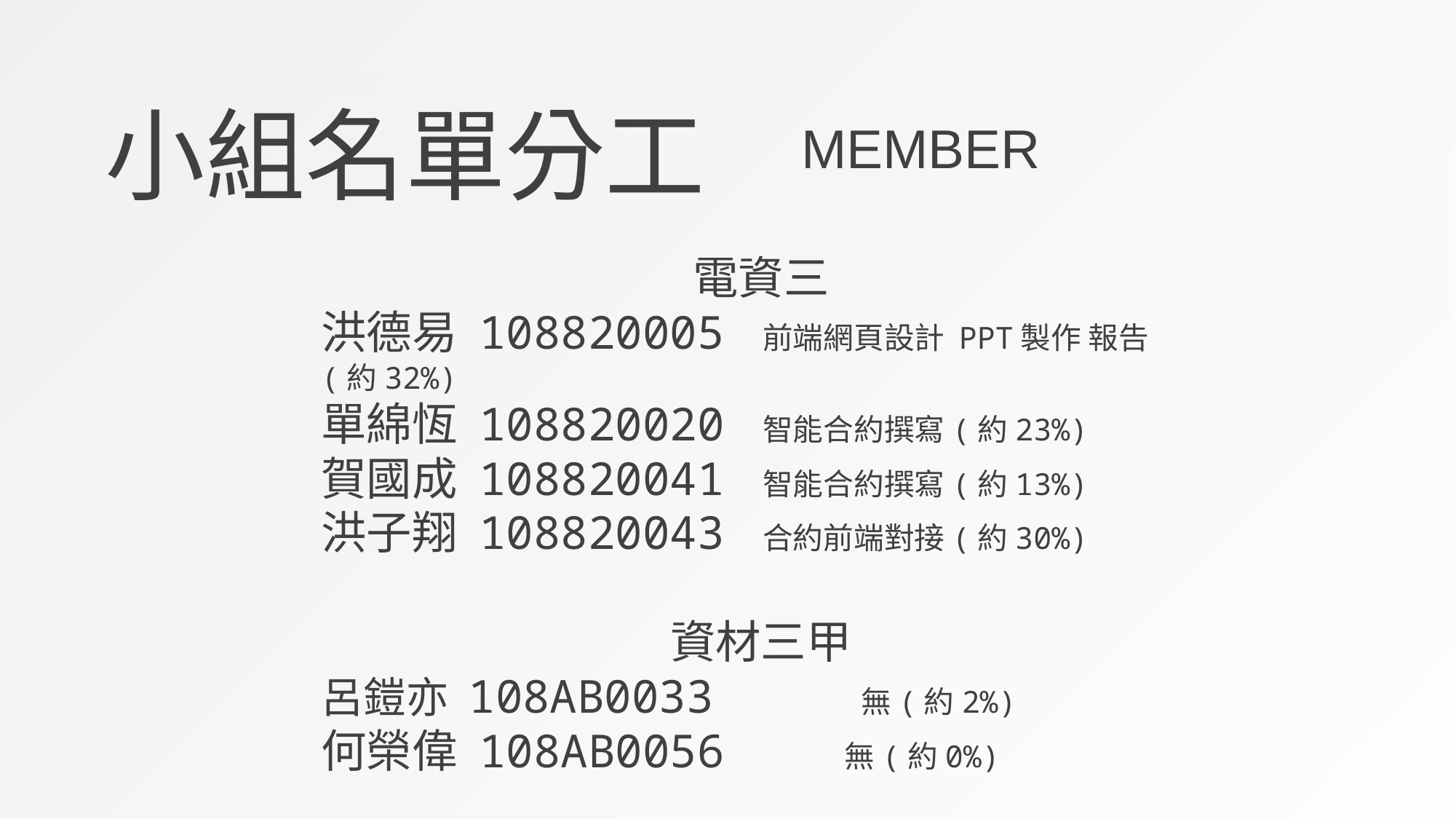

https://www.ypppt.com/
小組名單分工
MEMBER
電資三
洪德易 108820005 前端網頁設計 PPT製作 報告(約32%)
單綿恆 108820020 智能合約撰寫(約23%)
賀國成 108820041 智能合約撰寫(約13%)
洪子翔 108820043 合約前端對接(約30%)
資材三甲
呂鎧亦 108AB0033     無(約2%)
何榮偉 108AB0056    無(約0%)